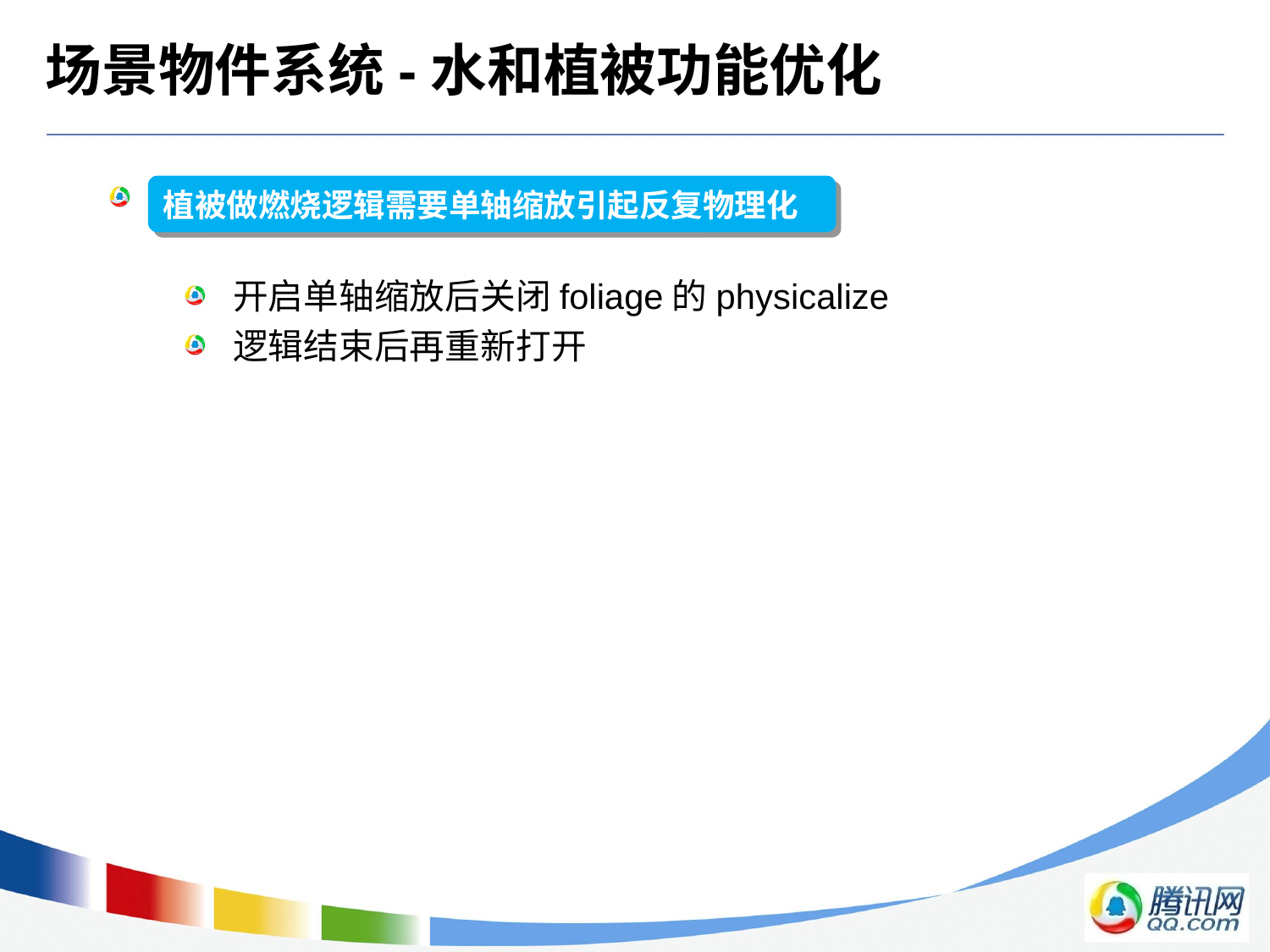

# 场景物件系统-水和植被功能优化
 动态物件的开发流程优化

开启单轴缩放后关闭foliage的physicalize
逻辑结束后再重新打开

植被做燃烧逻辑需要单轴缩放引起反复物理化